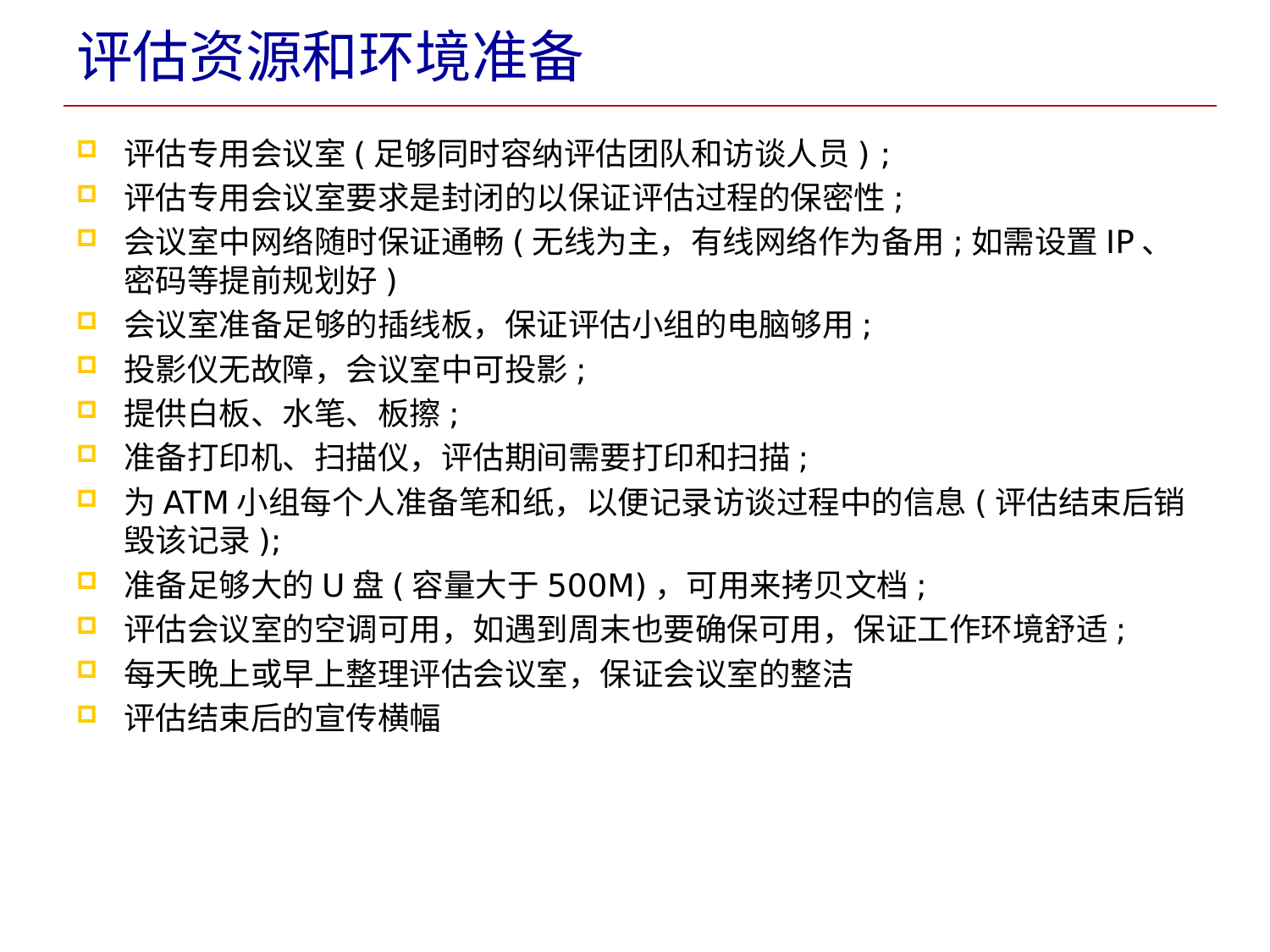

# 评估资源和环境准备
评估专用会议室(足够同时容纳评估团队和访谈人员) ;
评估专用会议室要求是封闭的以保证评估过程的保密性;
会议室中网络随时保证通畅(无线为主，有线网络作为备用;如需设置IP、密码等提前规划好)
会议室准备足够的插线板，保证评估小组的电脑够用;
投影仪无故障，会议室中可投影;
提供白板、水笔、板擦;
准备打印机、扫描仪，评估期间需要打印和扫描;
为ATM小组每个人准备笔和纸，以便记录访谈过程中的信息(评估结束后销毁该记录);
准备足够大的U盘(容量大于500M)，可用来拷贝文档;
评估会议室的空调可用，如遇到周末也要确保可用，保证工作环境舒适;
每天晚上或早上整理评估会议室，保证会议室的整洁
评估结束后的宣传横幅